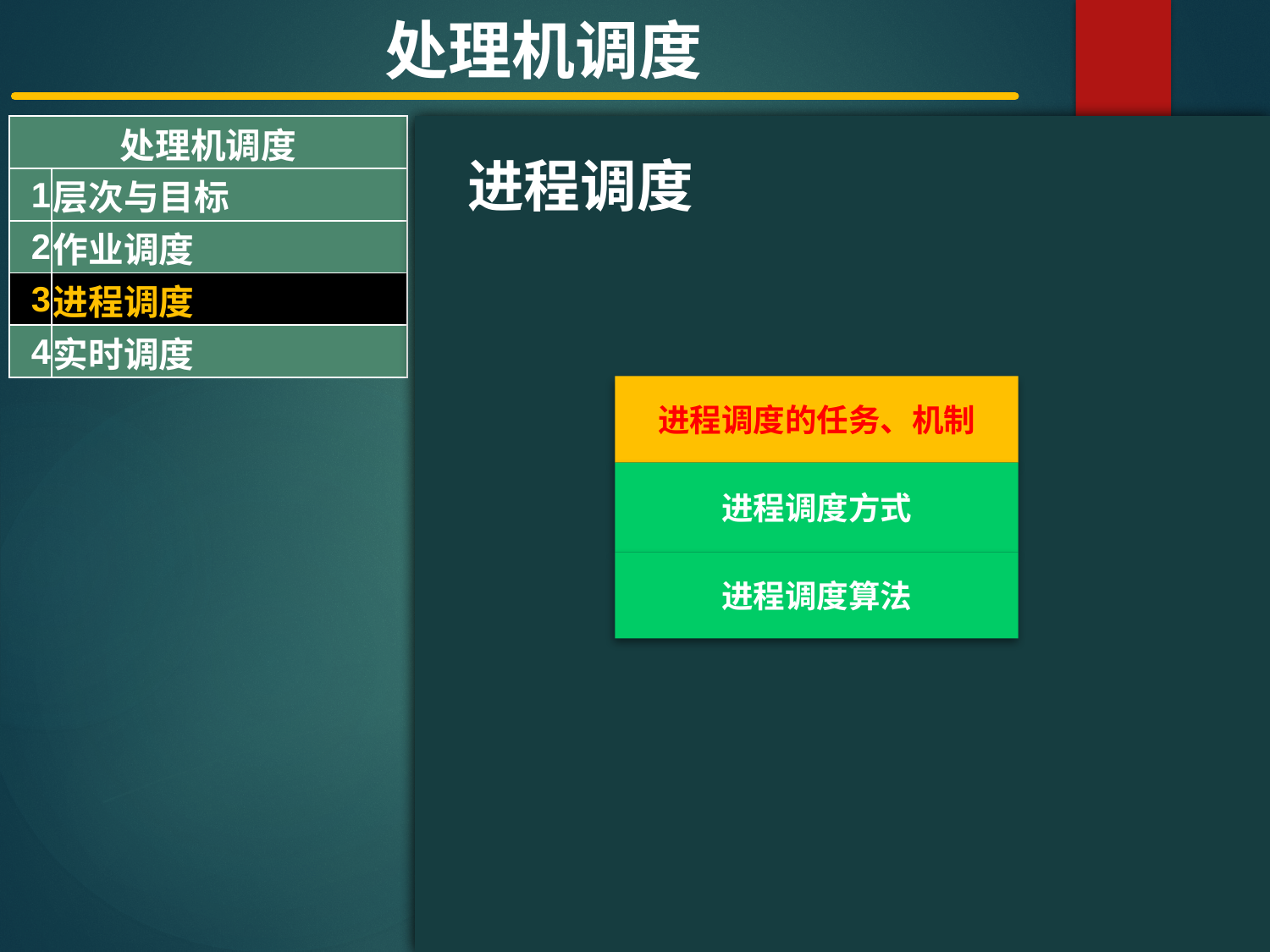

处理机调度
| 处理机调度 |  |
| --- | --- |
| 1 | 层次与目标 |
| 2 | 作业调度 |
| 3 | 进程调度 |
| 4 | 实时调度 |
#
进程调度
进程调度的任务、机制
进程调度方式
进程调度算法